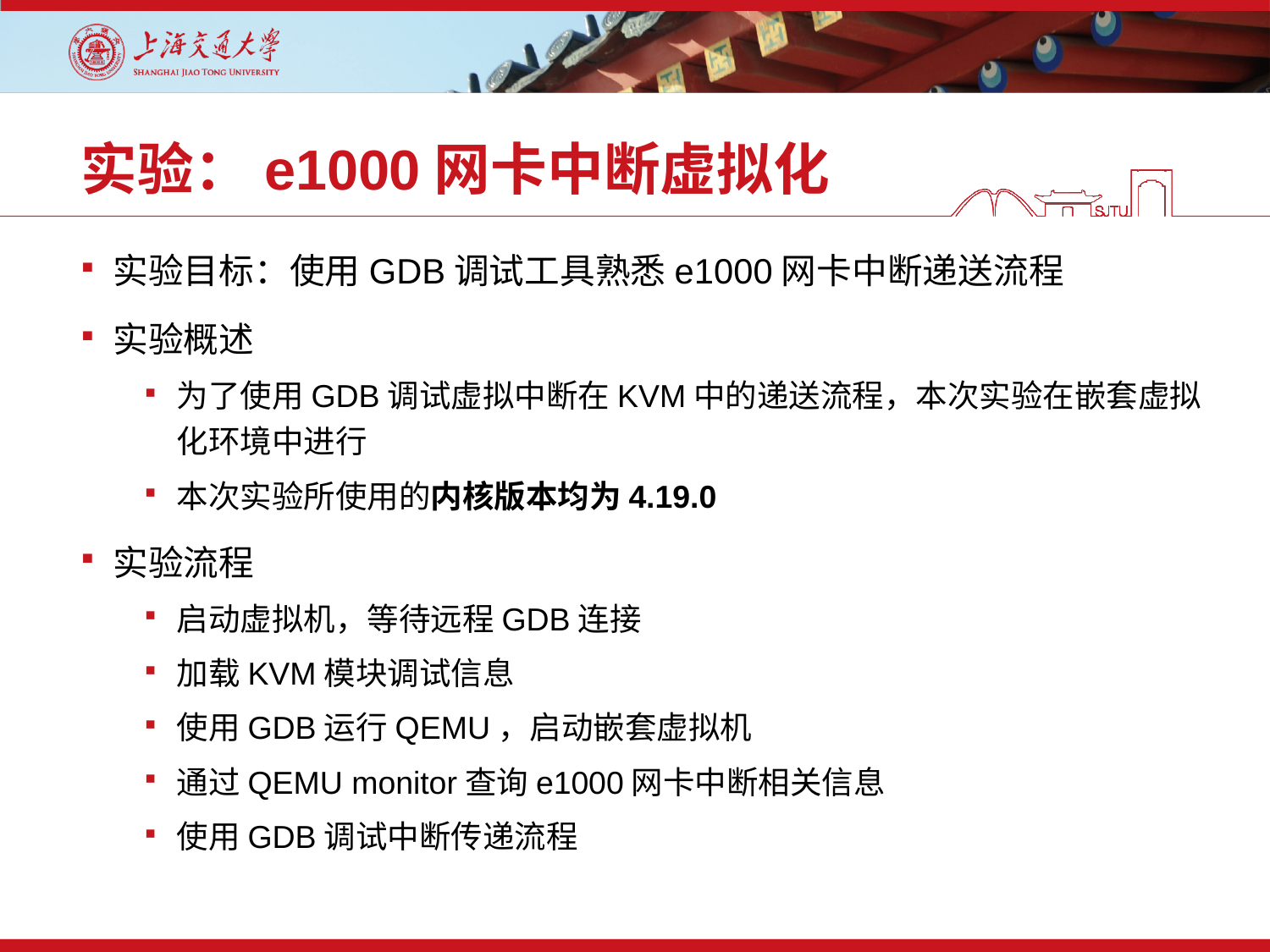

# 实验：e1000网卡中断虚拟化
实验目标：使用GDB调试工具熟悉e1000网卡中断递送流程
实验概述
为了使用GDB调试虚拟中断在KVM中的递送流程，本次实验在嵌套虚拟化环境中进行
本次实验所使用的内核版本均为4.19.0
实验流程
启动虚拟机，等待远程GDB连接
加载KVM模块调试信息
使用GDB运行QEMU，启动嵌套虚拟机
通过QEMU monitor查询e1000网卡中断相关信息
使用GDB调试中断传递流程